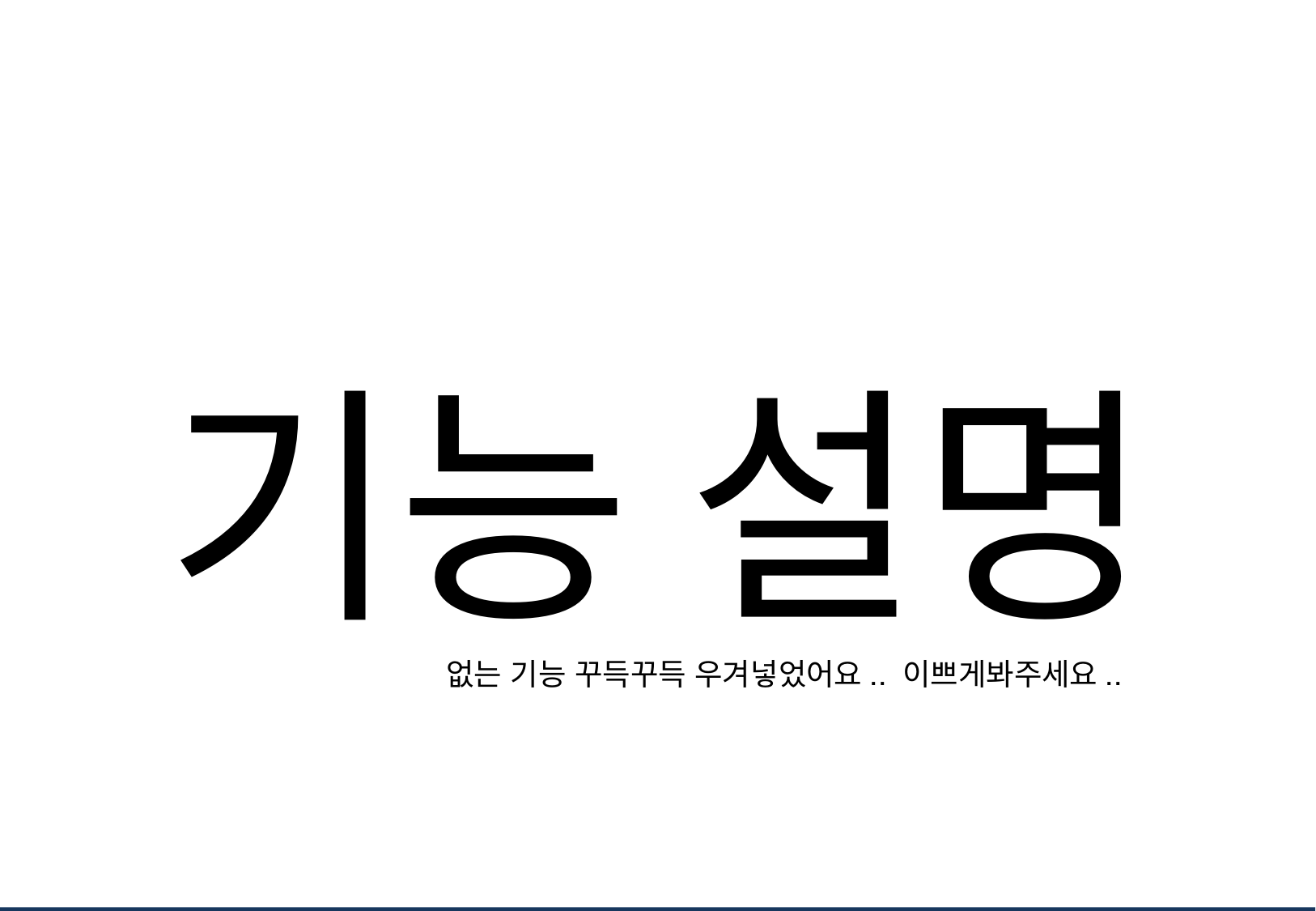

기능 설명
없는 기능 꾸득꾸득 우겨넣었어요.. 이쁘게봐주세요..